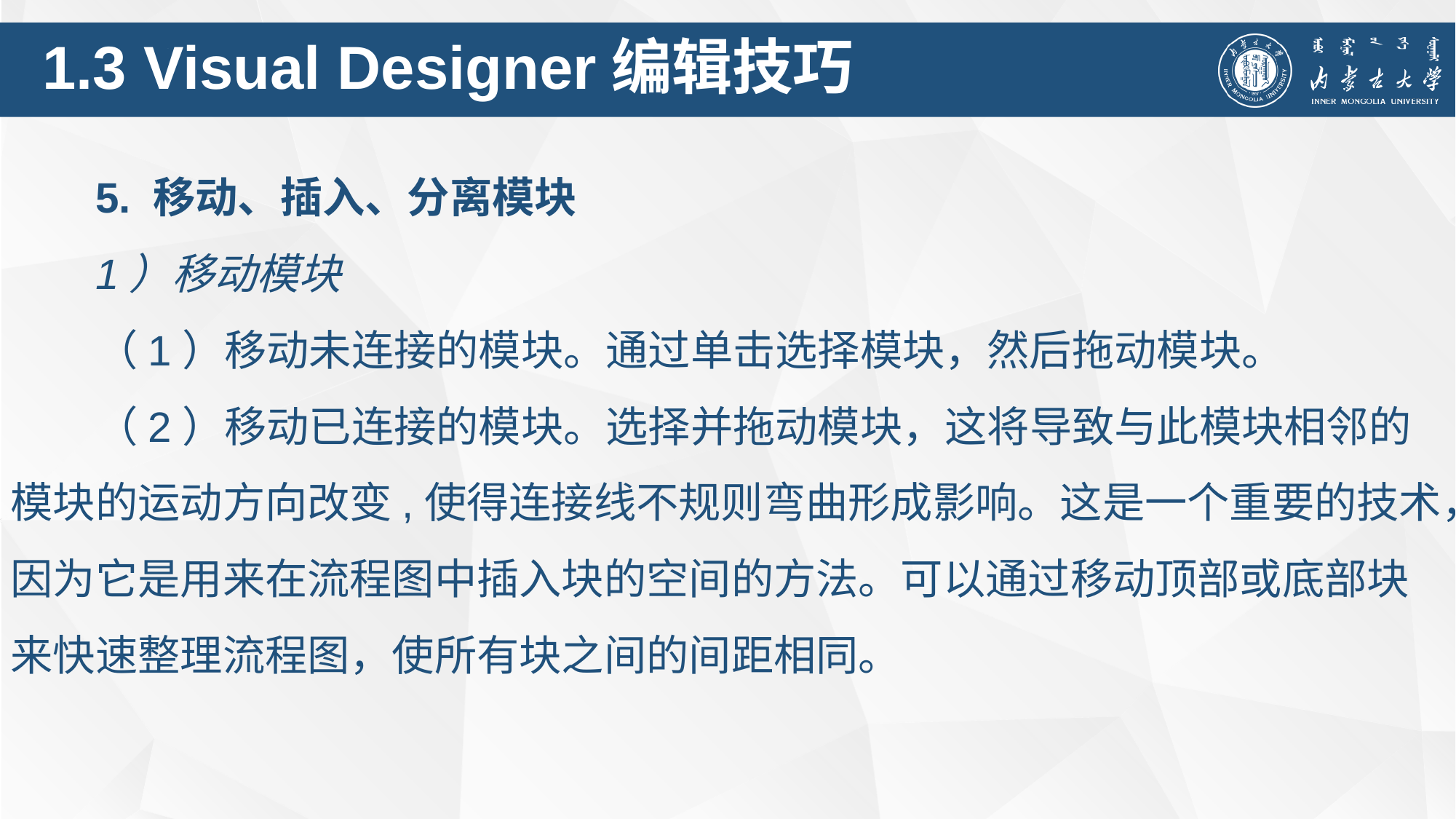

1.3 Visual Designer编辑技巧

5. 移动、插入、分离模块
1）移动模块
（1）移动未连接的模块。通过单击选择模块，然后拖动模块。
（2）移动已连接的模块。选择并拖动模块，这将导致与此模块相邻的模块的运动方向改变,使得连接线不规则弯曲形成影响。这是一个重要的技术，因为它是用来在流程图中插入块的空间的方法。可以通过移动顶部或底部块来快速整理流程图，使所有块之间的间距相同。